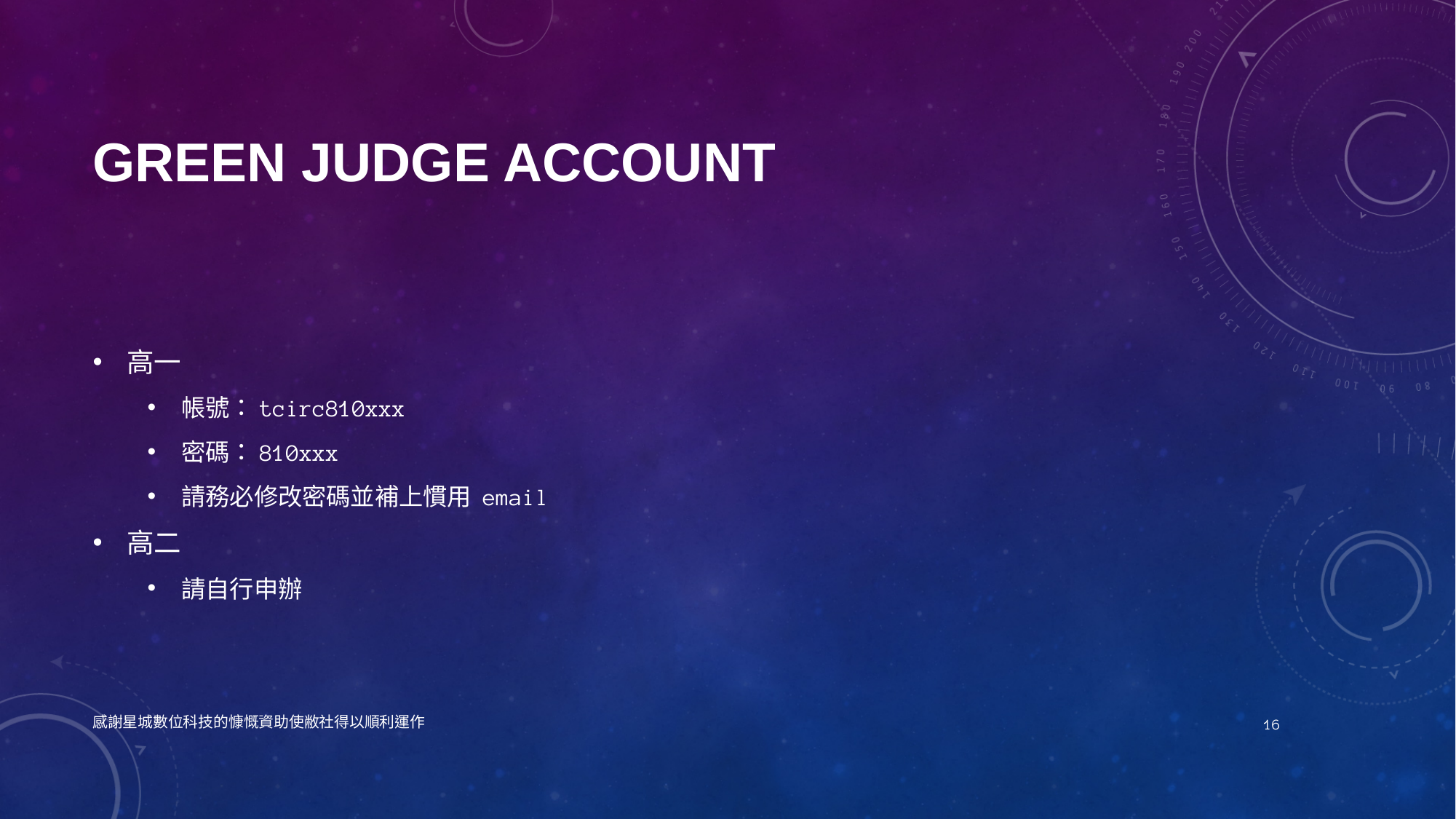

# Green judge Account
高一
帳號：tcirc810xxx
密碼：810xxx
請務必修改密碼並補上慣用 email
高二
請自行申辦
感謝星城數位科技的慷慨資助使敝社得以順利運作
16